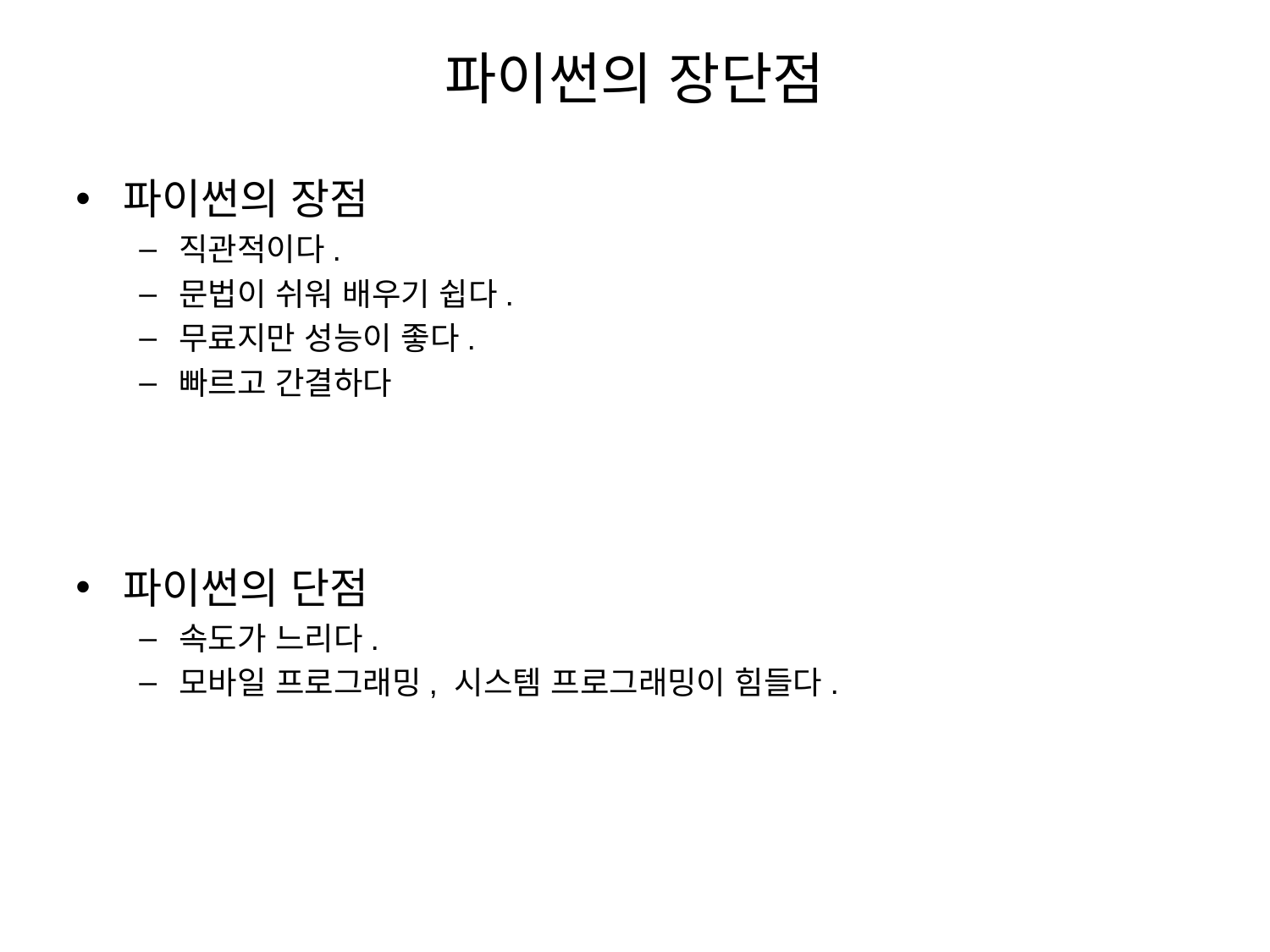

# 파이썬의 장단점
파이썬의 장점
직관적이다.
문법이 쉬워 배우기 쉽다.
무료지만 성능이 좋다.
빠르고 간결하다

파이썬의 단점
속도가 느리다.
모바일 프로그래밍, 시스템 프로그래밍이 힘들다.